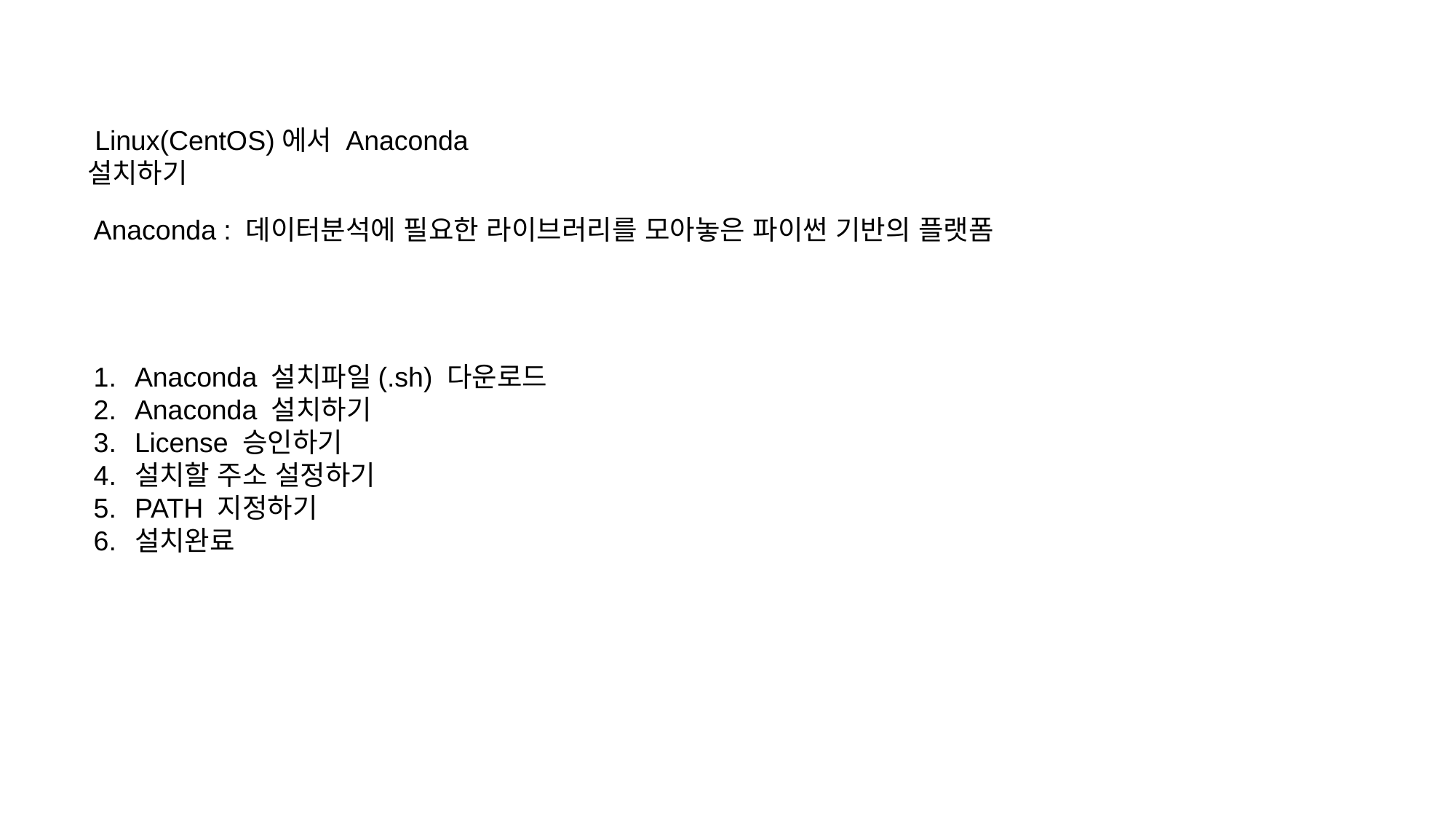

Linux(CentOS)에서 Anaconda 설치하기
Anaconda : 데이터분석에 필요한 라이브러리를 모아놓은 파이썬 기반의 플랫폼
Anaconda 설치파일(.sh) 다운로드
Anaconda 설치하기
License 승인하기
설치할 주소 설정하기
PATH 지정하기
설치완료